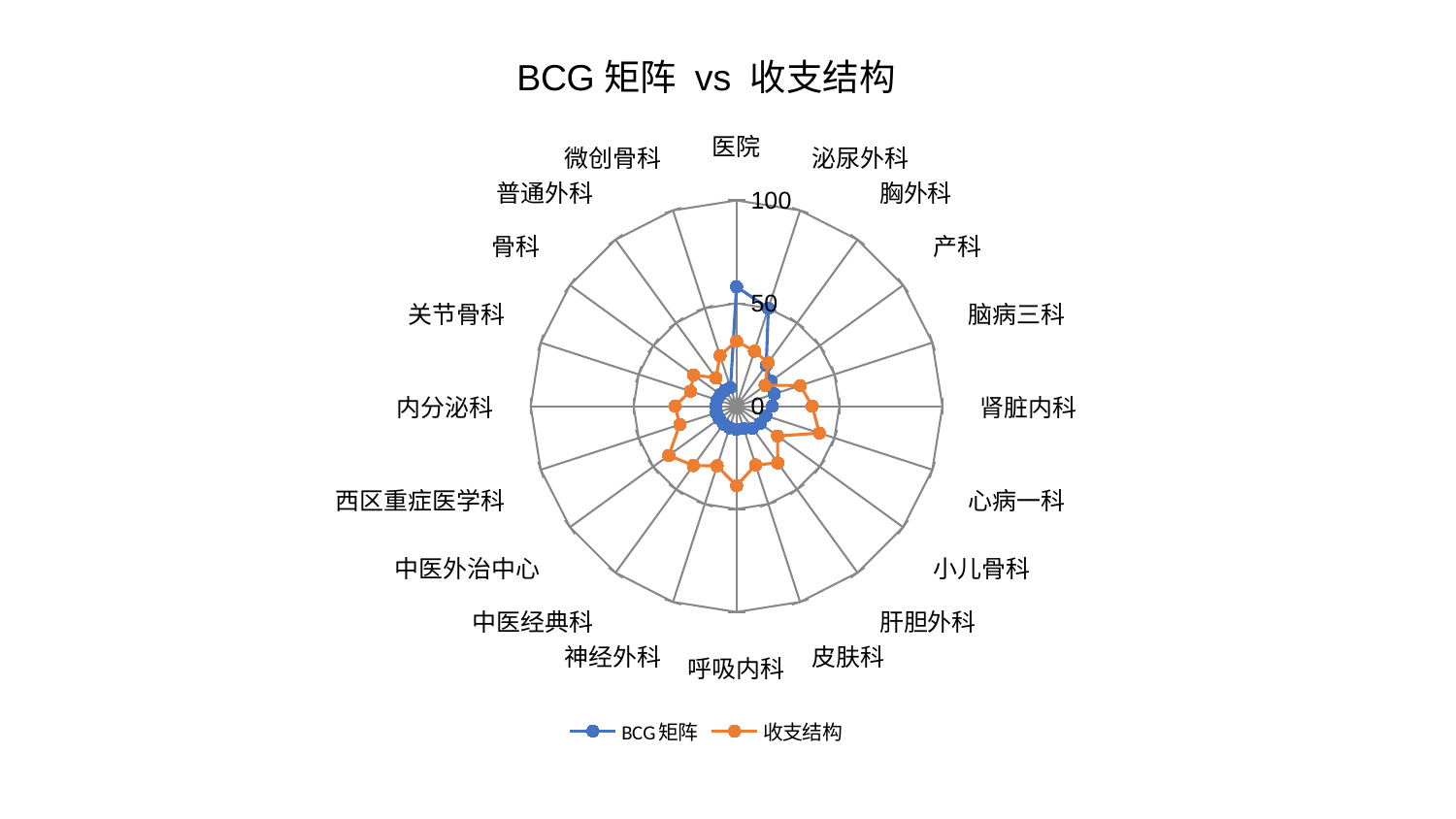

### Chart: BCG矩阵 vs 收支结构

| Category | BCG矩阵 | 收支结构 |
|---|---|---|
| 医院 | 58.068206652874665 | 31.66898638051776 |
| 泌尿外科 | 50.0011590749116 | 28.15433542548442 |
| 胸外科 | 24.55848652073506 | 26.02634774231392 |
| 产科 | 20.754063032902835 | 17.16161285043209 |
| 脑病三科 | 19.270475661818274 | 32.572677758547655 |
| 肾脏内科 | 17.414918360675728 | 36.766618306211896 |
| 心病一科 | 14.919356023785422 | 42.35886147975553 |
| 小儿骨科 | 14.267789626213712 | 24.632659724855316 |
| 肝胆外科 | 13.270410642486576 | 34.07062437734066 |
| 皮肤科 | 11.490588768182324 | 30.03259853652564 |
| 呼吸内科 | 11.303541260479673 | 38.679416775049795 |
| 神经外科 | 11.032926005273897 | 30.514073531174787 |
| 中医经典科 | 10.697200189095964 | 35.67579187503295 |
| 中医外治中心 | 10.342245808404266 | 40.724215195235715 |
| 西区重症医学科 | 10.297588222892365 | 28.972428777974564 |
| 内分泌科 | 10.060853515987336 | 29.943516941882546 |
| 关节骨科 | 9.917092878349152 | 23.544227465632027 |
| 骨科 | 9.662978733005499 | 25.789849298035588 |
| 普通外科 | 9.509757882691192 | 17.049220046426225 |
| 微创骨科 | 9.434446972188987 | 25.85714085596453 |
83